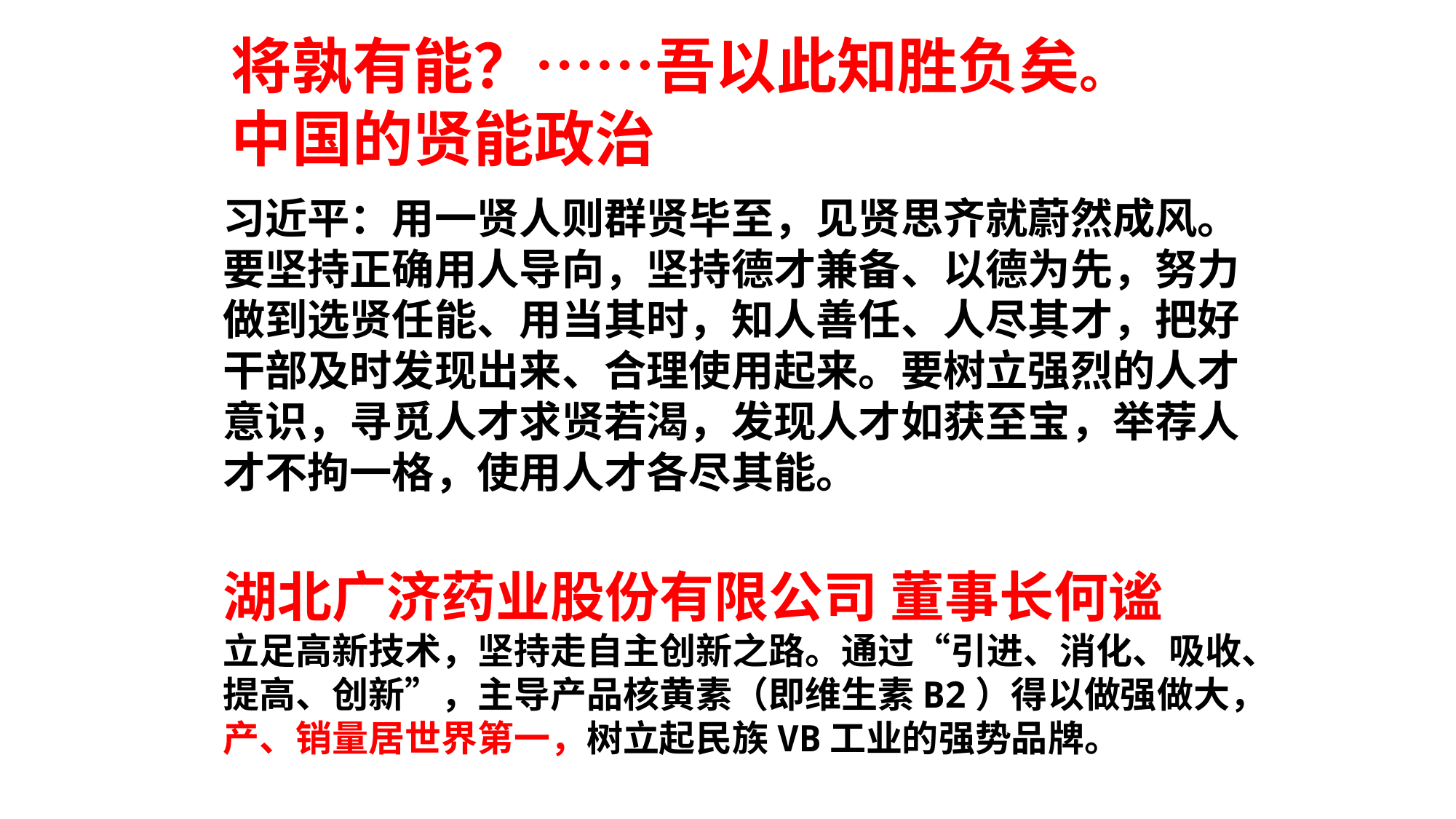

将孰有能？……吾以此知胜负矣。
中国的贤能政治
习近平：用一贤人则群贤毕至，见贤思齐就蔚然成风。要坚持正确用人导向，坚持德才兼备、以德为先，努力做到选贤任能、用当其时，知人善任、人尽其才，把好干部及时发现出来、合理使用起来。要树立强烈的人才意识，寻觅人才求贤若渴，发现人才如获至宝，举荐人才不拘一格，使用人才各尽其能。

湖北广济药业股份有限公司 董事长何谧
立足高新技术，坚持走自主创新之路。通过“引进、消化、吸收、提高、创新”，主导产品核黄素（即维生素B2）得以做强做大，产、销量居世界第一，树立起民族VB工业的强势品牌。